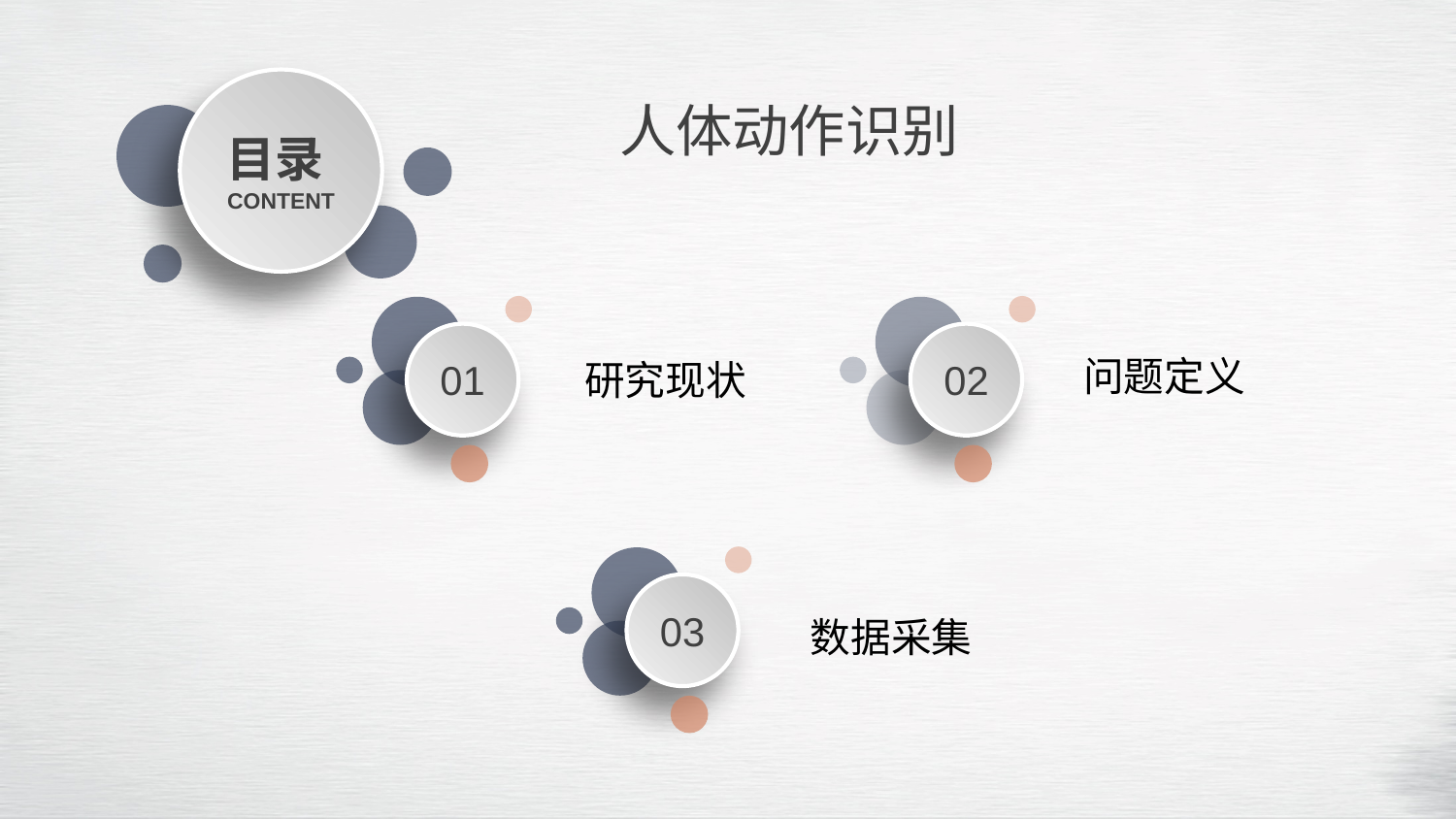

目录
CONTENT

人体动作识别

01

研究现状

02

问题定义

03

数据采集